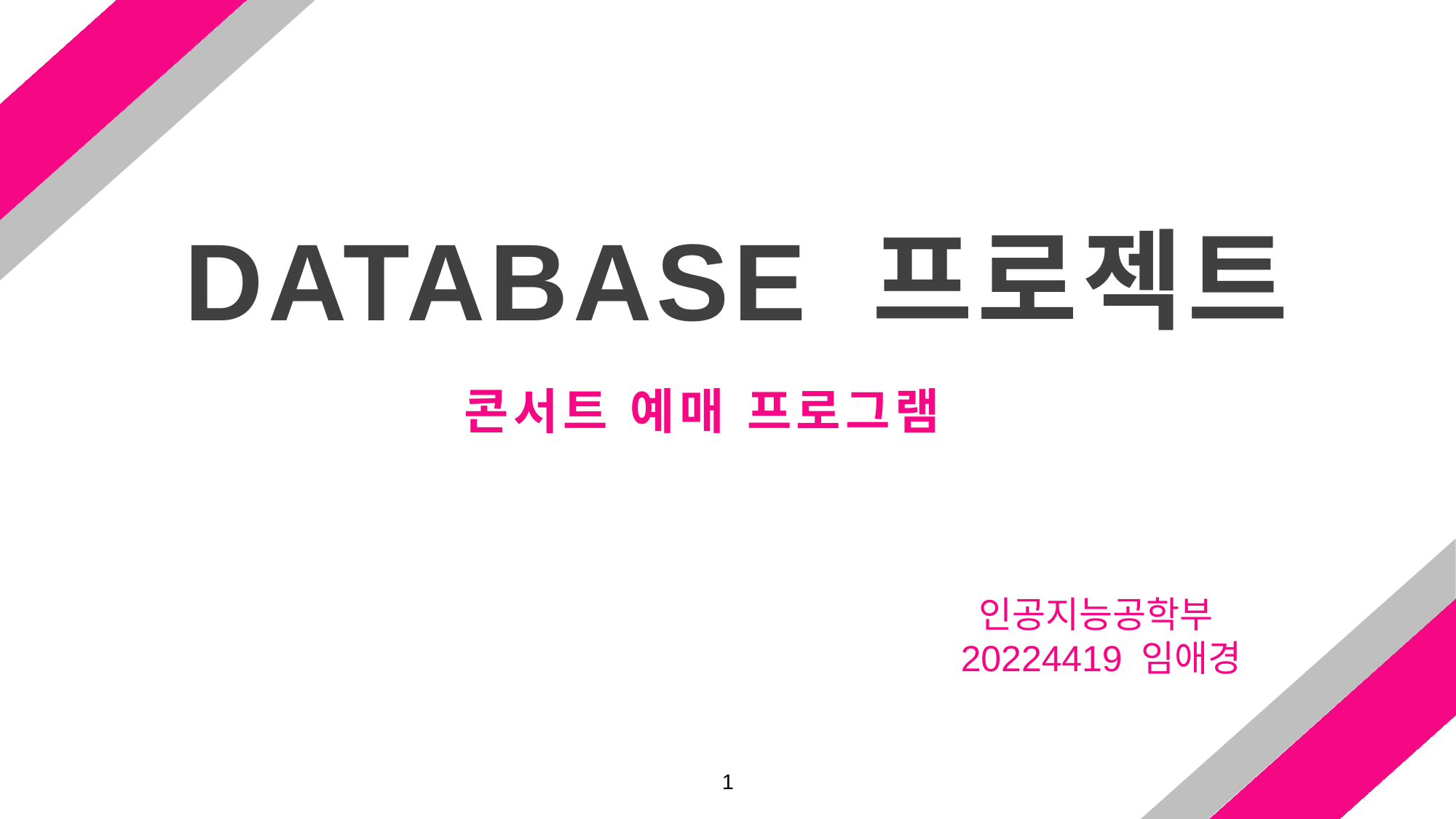

DATABASE 프로젝트
콘서트 예매 프로그램

인공지능공학부
20224419 임애경
1